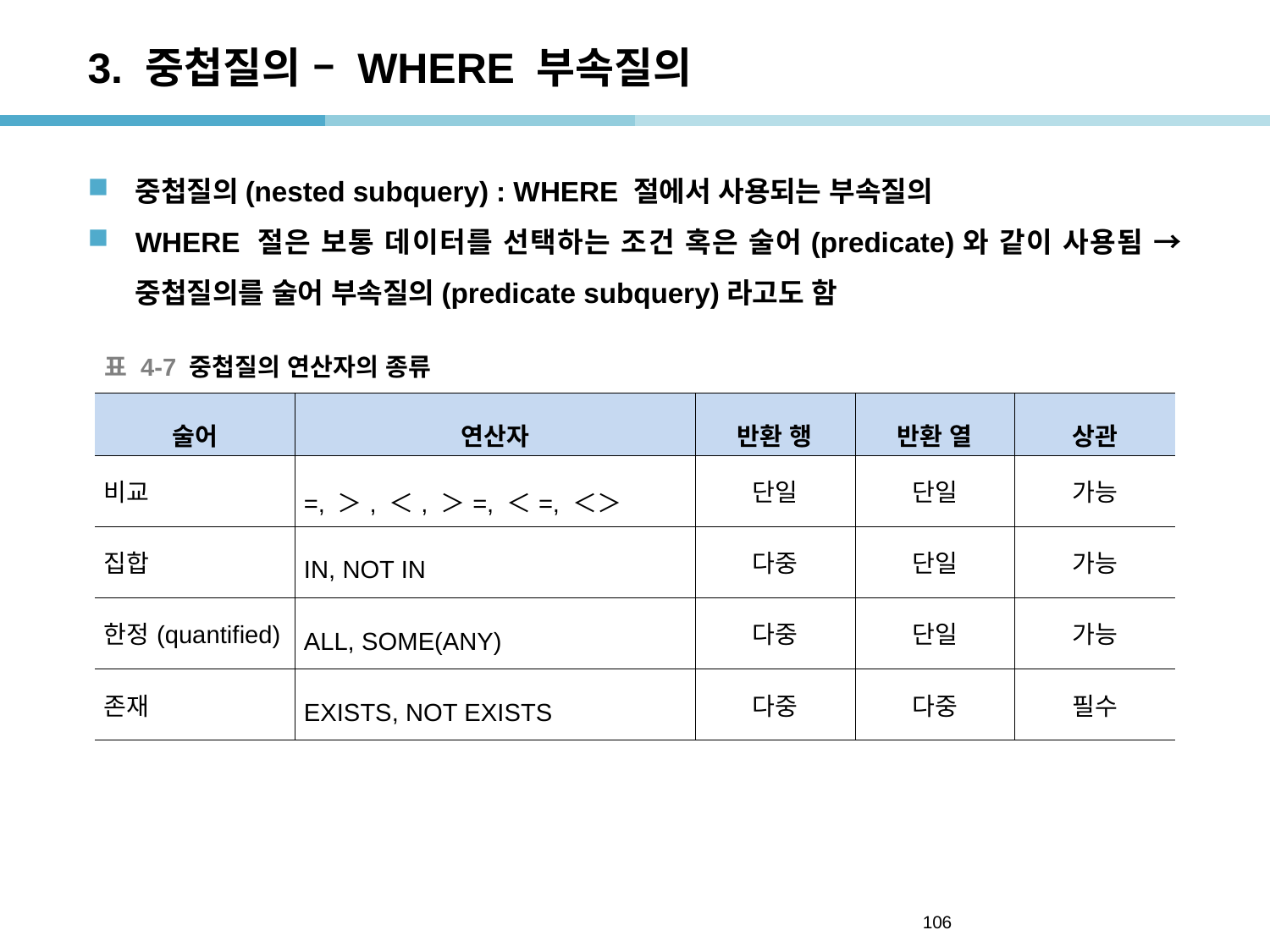

# 3. 중첩질의 – WHERE 부속질의
중첩질의(nested subquery) : WHERE 절에서 사용되는 부속질의
WHERE 절은 보통 데이터를 선택하는 조건 혹은 술어(predicate)와 같이 사용됨 → 중첩질의를 술어 부속질의(predicate subquery)라고도 함
표 4-7 중첩질의 연산자의 종류
| 술어 | 연산자 | 반환 행 | 반환 열 | 상관 |
| --- | --- | --- | --- | --- |
| 비교 | =, ＞, ＜, ＞=, ＜=, ＜＞ | 단일 | 단일 | 가능 |
| 집합 | IN, NOT IN | 다중 | 단일 | 가능 |
| 한정(quantified) | ALL, SOME(ANY) | 다중 | 단일 | 가능 |
| 존재 | EXISTS, NOT EXISTS | 다중 | 다중 | 필수 |
106